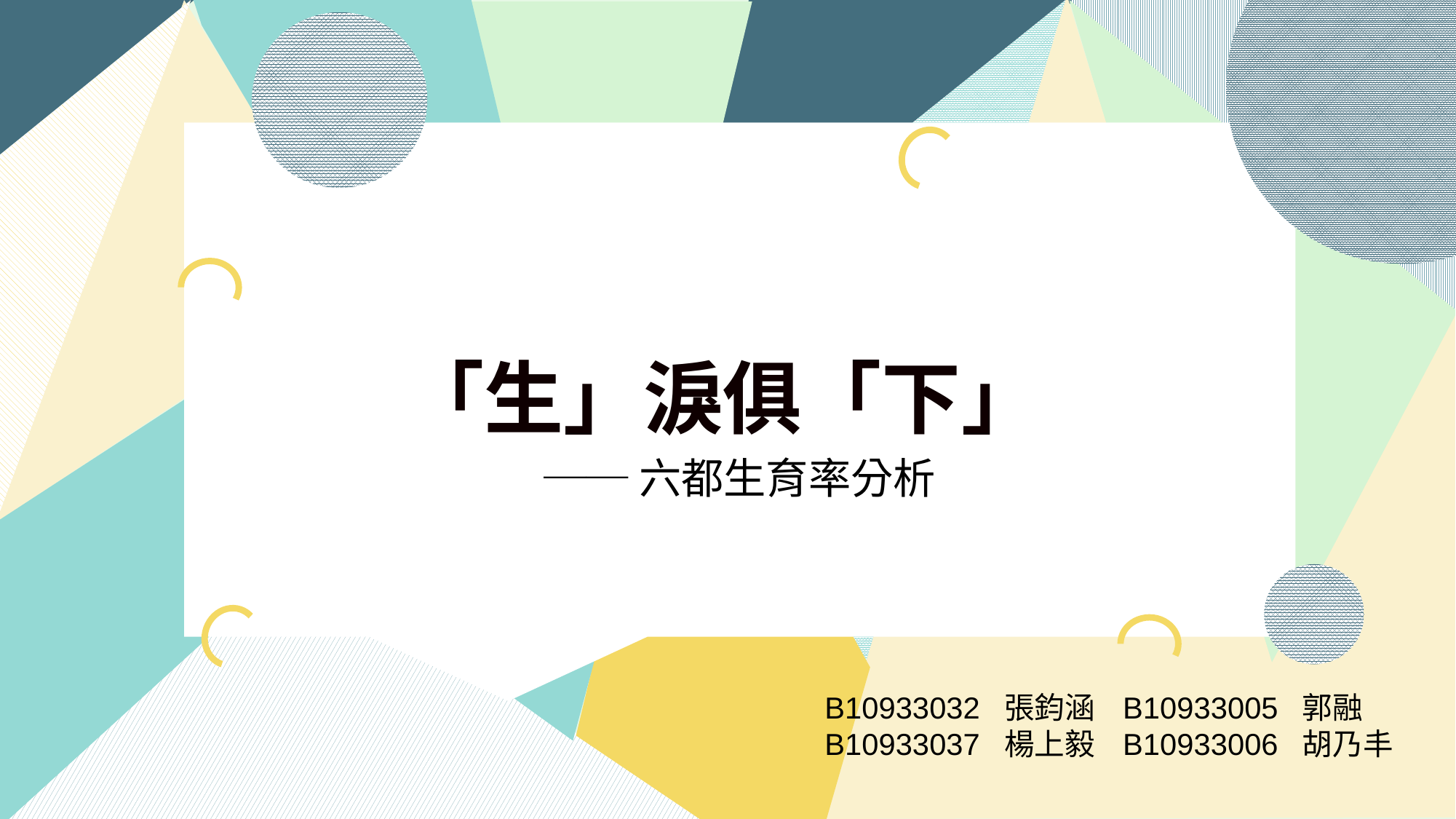

「生」淚俱「下」

──六都生育率分析

B10933032  張鈞涵   B10933005  郭融
B10933037  楊上毅   B10933006  胡乃丰